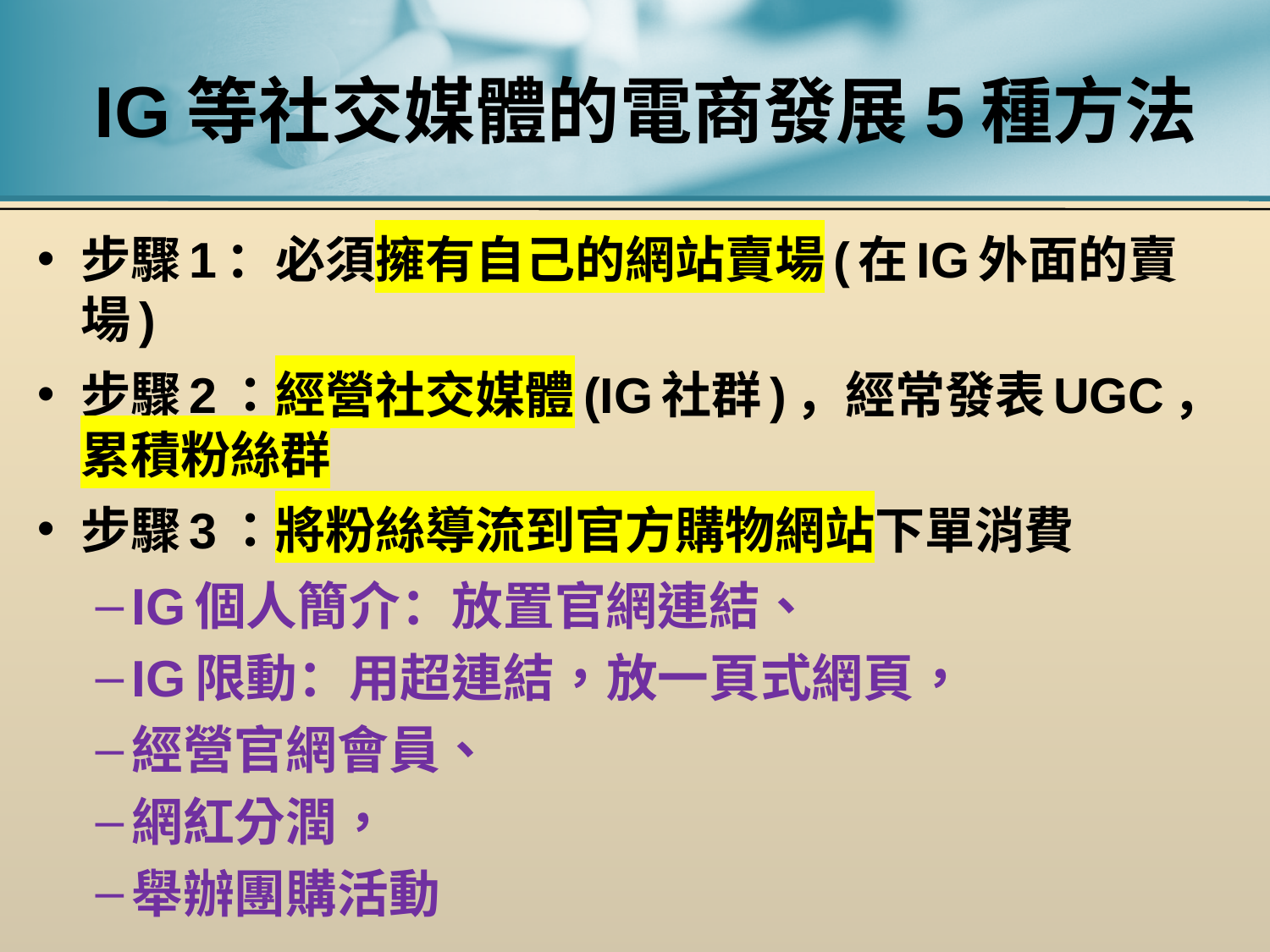

# IG等社交媒體的電商發展5種方法
步驟1：必須擁有自己的網站賣場(在IG外面的賣場)
步驟2：經營社交媒體(IG社群)，經常發表UGC，累積粉絲群
步驟3：將粉絲導流到官方購物網站下單消費
IG個人簡介：放置官網連結、
IG限動：用超連結，放一頁式網頁，
經營官網會員、
網紅分潤，
舉辦團購活動